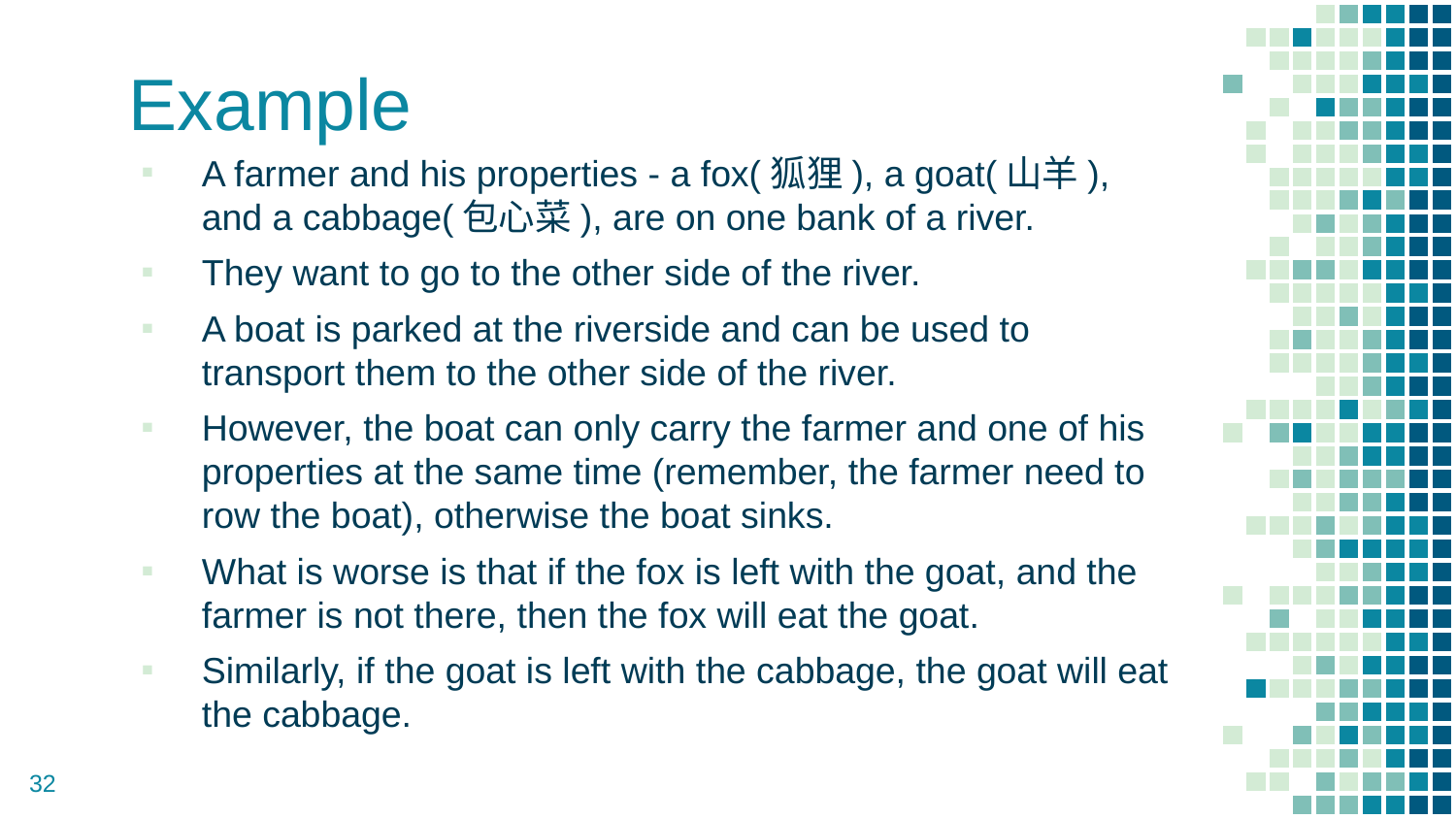

# Example
A farmer and his properties - a fox(狐狸), a goat(山羊), and a cabbage(包心菜), are on one bank of a river.
They want to go to the other side of the river.
A boat is parked at the riverside and can be used to transport them to the other side of the river.
However, the boat can only carry the farmer and one of his properties at the same time (remember, the farmer need to row the boat), otherwise the boat sinks.
What is worse is that if the fox is left with the goat, and the farmer is not there, then the fox will eat the goat.
Similarly, if the goat is left with the cabbage, the goat will eat the cabbage.
32